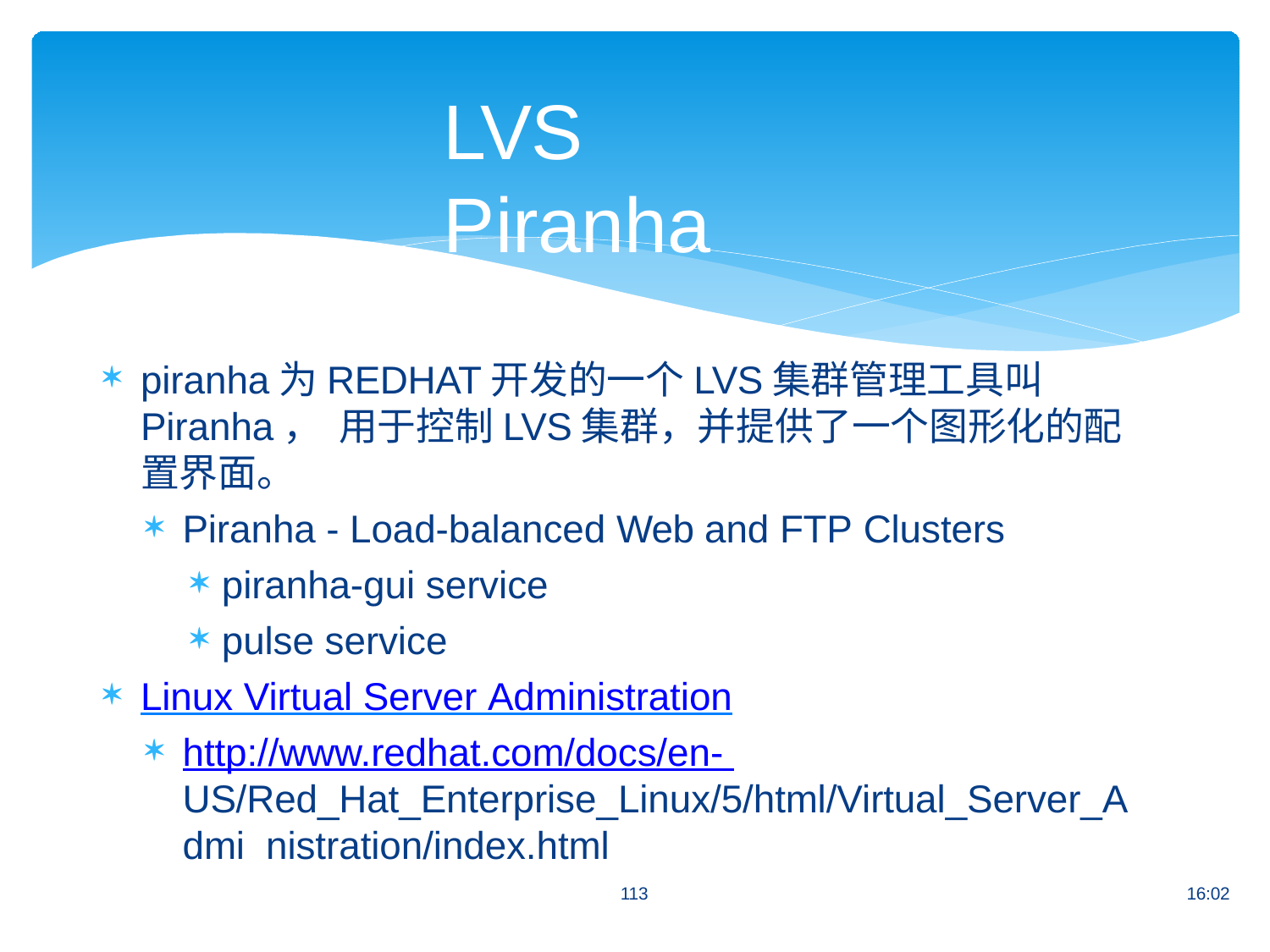

# LVS Piranha

piranha为REDHAT开发的一个LVS集群管理工具叫Piranha，  用于控制LVS集群，并提供了一个图形化的配置界面。
Piranha - Load-balanced Web and FTP Clusters
piranha-gui service
pulse service
Linux Virtual Server Administration
http://www.redhat.com/docs/en-  US/Red_Hat_Enterprise_Linux/5/html/Virtual_Server_Admi  nistration/index.html
113
16:02